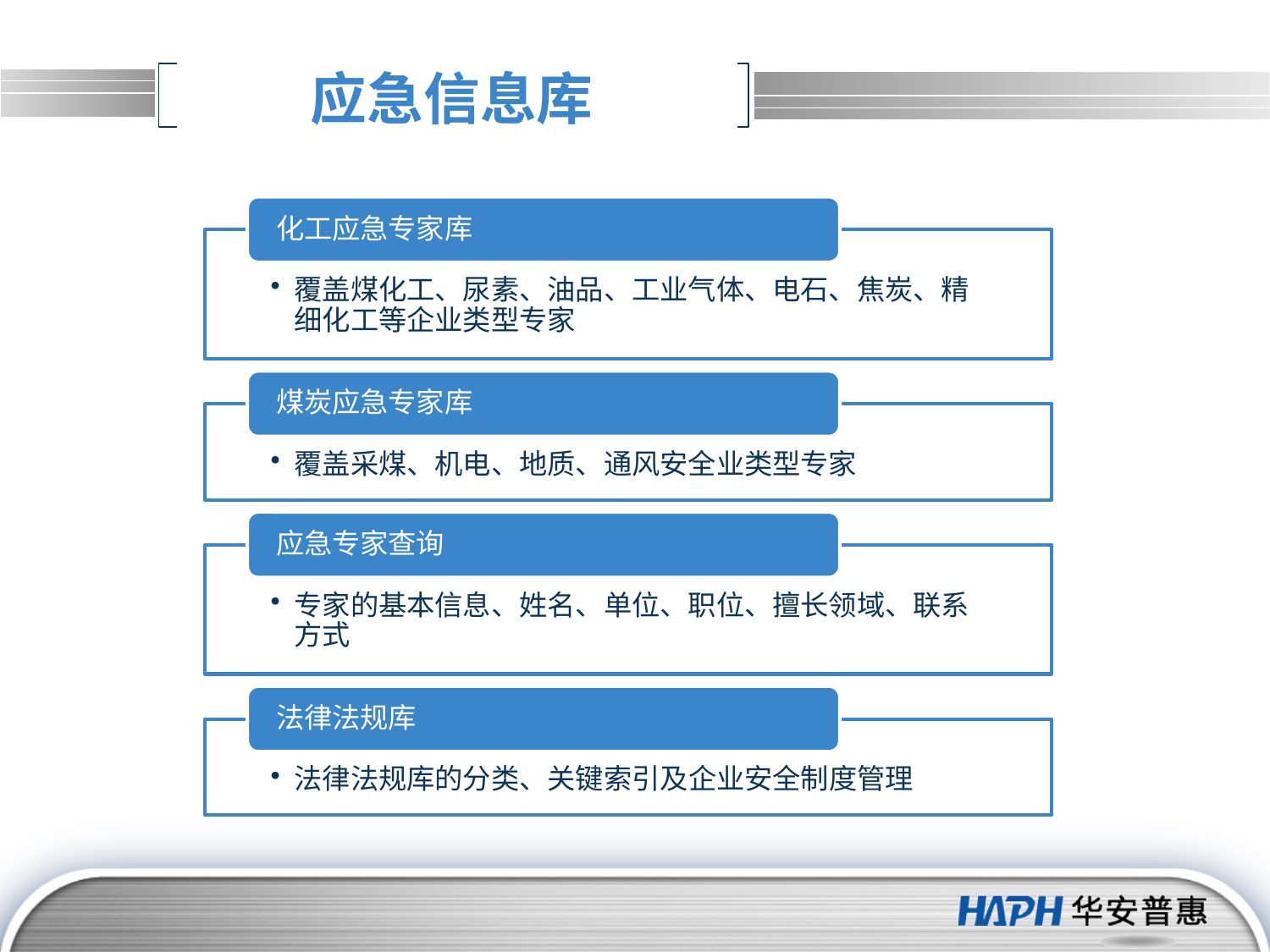

# 应急信息库
覆盖煤化工、尿素、油品、工业气体、电石、焦炭、精细化工等企业类型专家
化工应急专家库
覆盖采煤、机电、地质、通风安全业类型专家
煤炭应急专家库
专家的基本信息、姓名、单位、职位、擅长领域、联系方式
应急专家查询
法律法规库的分类、关键索引及企业安全制度管理
法律法规库